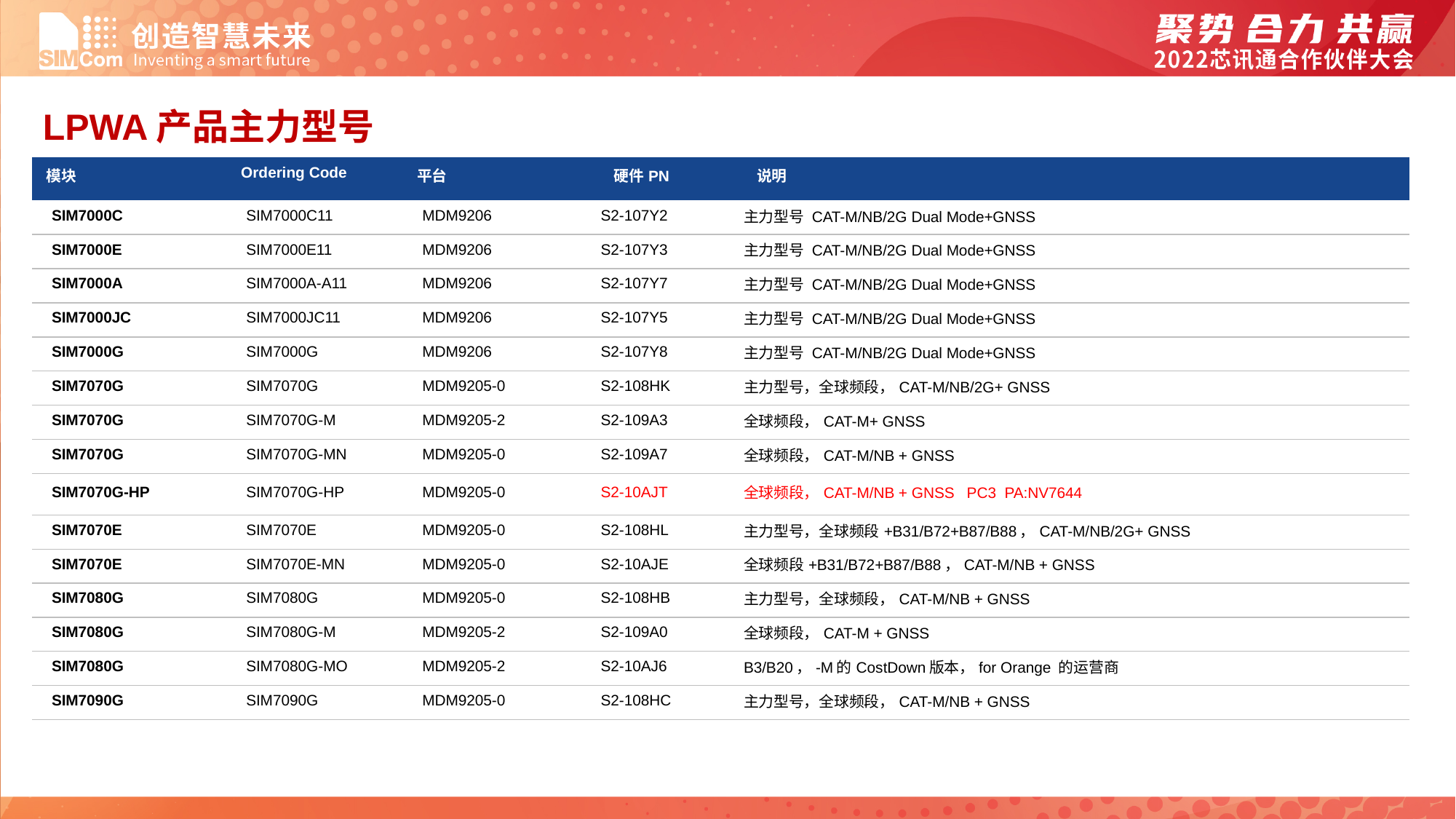

LPWA产品主力型号
| 模块 | Ordering Code | 平台 | 硬件PN | 说明 |
| --- | --- | --- | --- | --- |
| SIM7000C | SIM7000C11 | MDM9206 | S2-107Y2 | 主力型号 CAT-M/NB/2G Dual Mode+GNSS |
| SIM7000E | SIM7000E11 | MDM9206 | S2-107Y3 | 主力型号 CAT-M/NB/2G Dual Mode+GNSS |
| SIM7000A | SIM7000A-A11 | MDM9206 | S2-107Y7 | 主力型号 CAT-M/NB/2G Dual Mode+GNSS |
| SIM7000JC | SIM7000JC11 | MDM9206 | S2-107Y5 | 主力型号 CAT-M/NB/2G Dual Mode+GNSS |
| SIM7000G | SIM7000G | MDM9206 | S2-107Y8 | 主力型号 CAT-M/NB/2G Dual Mode+GNSS |
| SIM7070G | SIM7070G | MDM9205-0 | S2-108HK | 主力型号，全球频段，CAT-M/NB/2G+ GNSS |
| SIM7070G | SIM7070G-M | MDM9205-2 | S2-109A3 | 全球频段，CAT-M+ GNSS |
| SIM7070G | SIM7070G-MN | MDM9205-0 | S2-109A7 | 全球频段，CAT-M/NB + GNSS |
| SIM7070G-HP | SIM7070G-HP | MDM9205-0 | S2-10AJT | 全球频段，CAT-M/NB + GNSS PC3 PA:NV7644 |
| SIM7070E | SIM7070E | MDM9205-0 | S2-108HL | 主力型号，全球频段+B31/B72+B87/B88，CAT-M/NB/2G+ GNSS |
| SIM7070E | SIM7070E-MN | MDM9205-0 | S2-10AJE | 全球频段+B31/B72+B87/B88，CAT-M/NB + GNSS |
| SIM7080G | SIM7080G | MDM9205-0 | S2-108HB | 主力型号，全球频段，CAT-M/NB + GNSS |
| SIM7080G | SIM7080G-M | MDM9205-2 | S2-109A0 | 全球频段，CAT-M + GNSS |
| SIM7080G | SIM7080G-MO | MDM9205-2 | S2-10AJ6 | B3/B20，-M的CostDown版本，for Orange 的运营商 |
| SIM7090G | SIM7090G | MDM9205-0 | S2-108HC | 主力型号，全球频段，CAT-M/NB + GNSS |